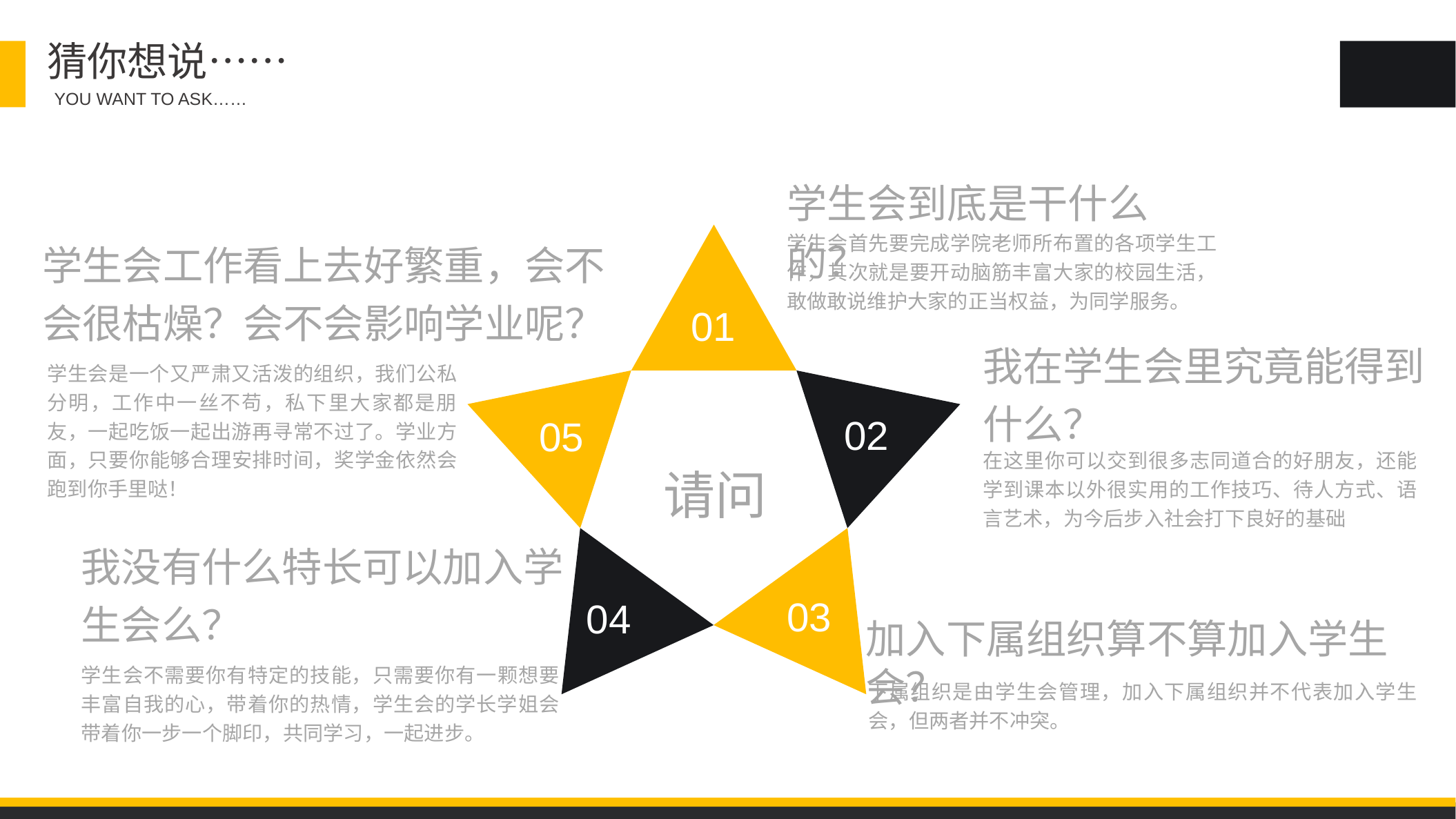

猜你想说……

YOU WANT TO ASK……
学生会到底是干什么的？

01

02
05

03
04
学生会首先要完成学院老师所布置的各项学生工作，其次就是要开动脑筋丰富大家的校园生活，敢做敢说维护大家的正当权益，为同学服务。
学生会工作看上去好繁重，会不会很枯燥？会不会影响学业呢？
我在学生会里究竟能得到什么？
学生会是一个又严肃又活泼的组织，我们公私分明，工作中一丝不苟，私下里大家都是朋友，一起吃饭一起出游再寻常不过了。学业方面，只要你能够合理安排时间，奖学金依然会跑到你手里哒！
在这里你可以交到很多志同道合的好朋友，还能学到课本以外很实用的工作技巧、待人方式、语言艺术，为今后步入社会打下良好的基础
请问
我没有什么特长可以加入学生会么？
加入下属组织算不算加入学生会？
学生会不需要你有特定的技能，只需要你有一颗想要丰富自我的心，带着你的热情，学生会的学长学姐会带着你一步一个脚印，共同学习，一起进步。
下属组织是由学生会管理，加入下属组织并不代表加入学生会，但两者并不冲突。